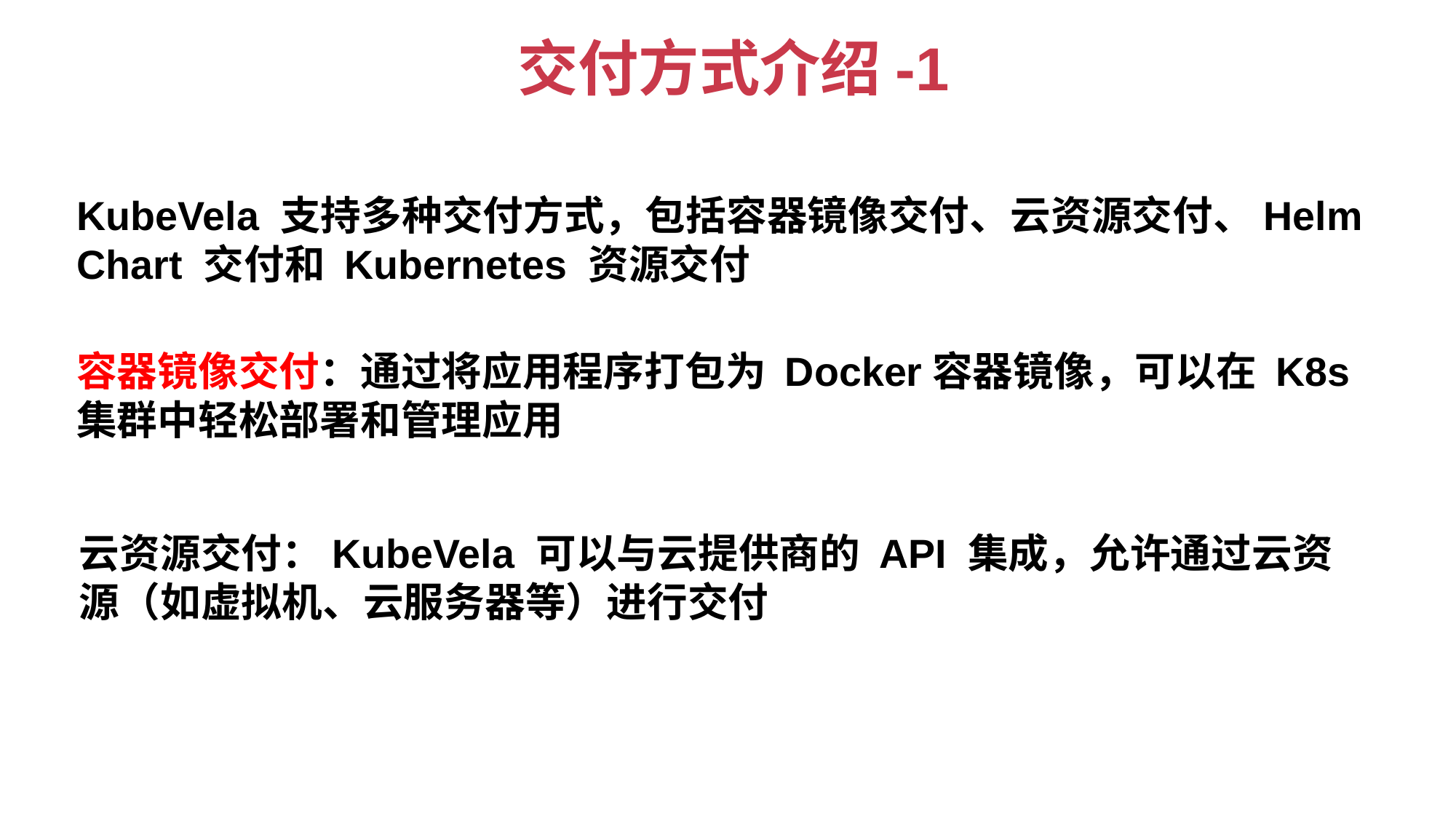

交付方式介绍-1
KubeVela 支持多种交付方式，包括容器镜像交付、云资源交付、Helm Chart 交付和 Kubernetes 资源交付

容器镜像交付：通过将应用程序打包为 Docker容器镜像，可以在 K8s 集群中轻松部署和管理应用

云资源交付：KubeVela 可以与云提供商的 API 集成，允许通过云资源（如虚拟机、云服务器等）进行交付